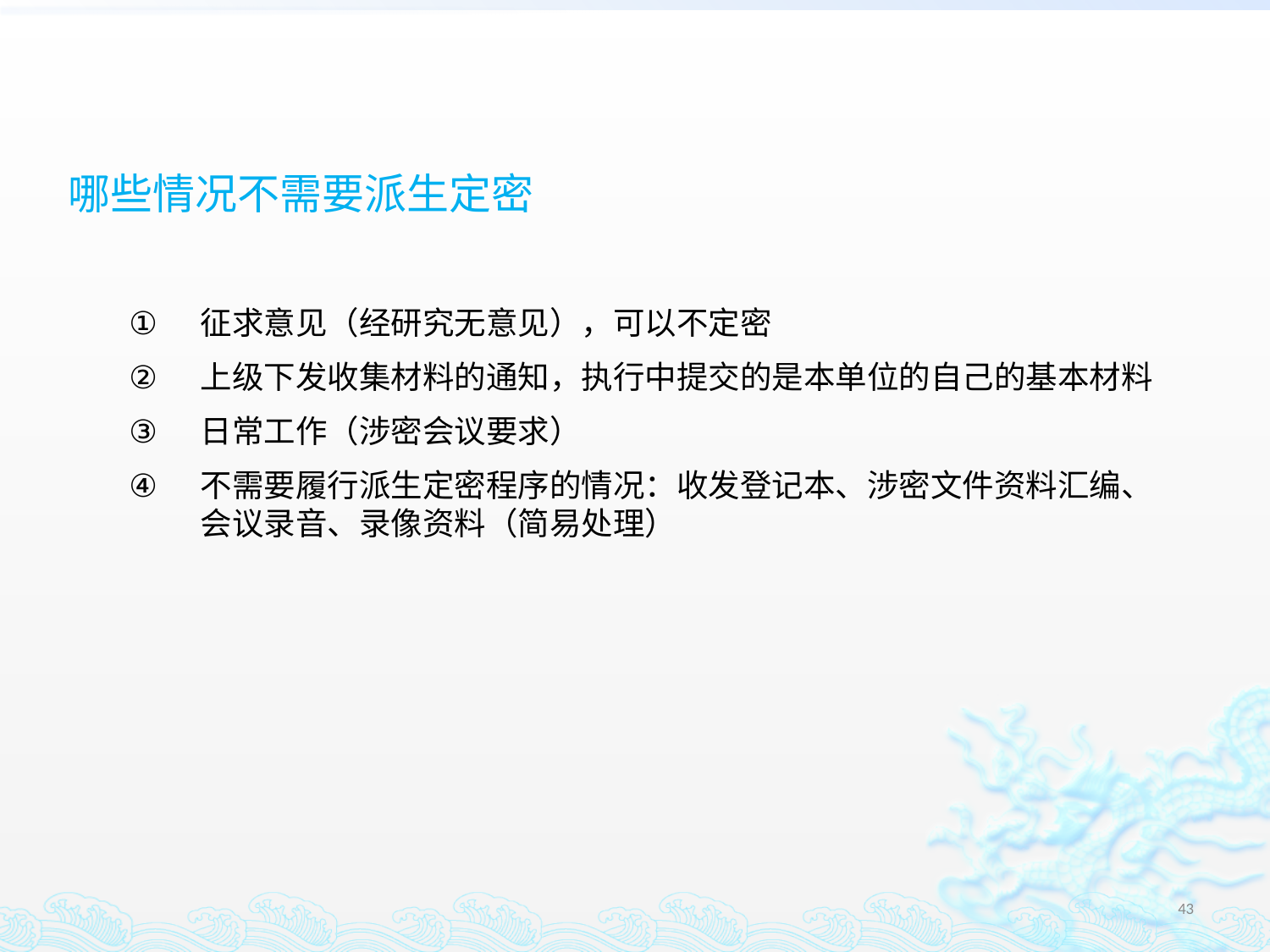

哪些情况不需要派生定密
征求意见（经研究无意见），可以不定密
上级下发收集材料的通知，执行中提交的是本单位的自己的基本材料
日常工作（涉密会议要求）
不需要履行派生定密程序的情况：收发登记本、涉密文件资料汇编、会议录音、录像资料（简易处理）
43